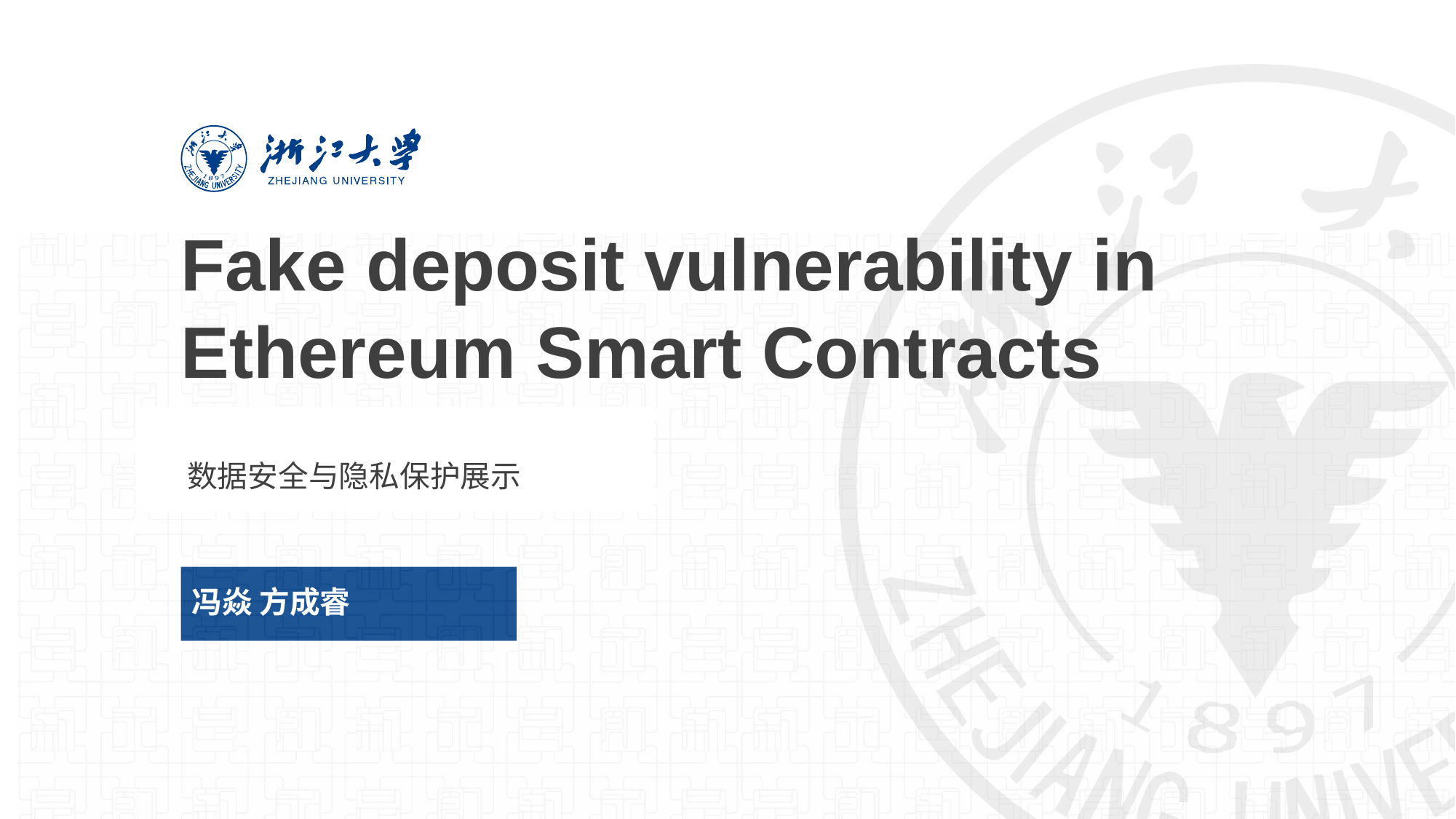

Fake deposit vulnerability in Ethereum Smart Contracts

数据安全与隐私保护展示
冯焱 方成睿
4